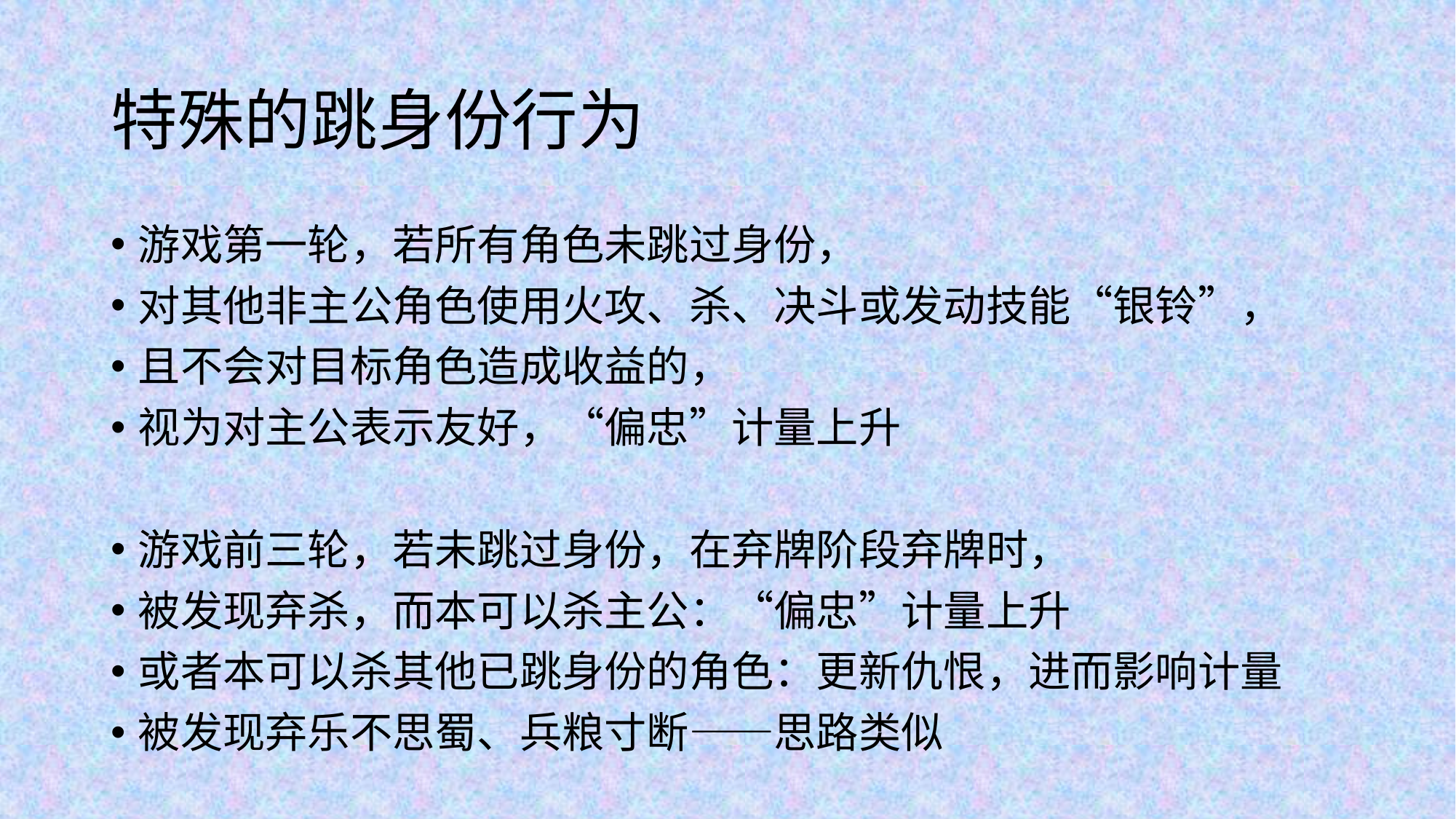

# 特殊的跳身份行为
游戏第一轮，若所有角色未跳过身份，
对其他非主公角色使用火攻、杀、决斗或发动技能“银铃”，
且不会对目标角色造成收益的，
视为对主公表示友好，“偏忠”计量上升

游戏前三轮，若未跳过身份，在弃牌阶段弃牌时，
被发现弃杀，而本可以杀主公：“偏忠”计量上升
或者本可以杀其他已跳身份的角色：更新仇恨，进而影响计量
被发现弃乐不思蜀、兵粮寸断——思路类似